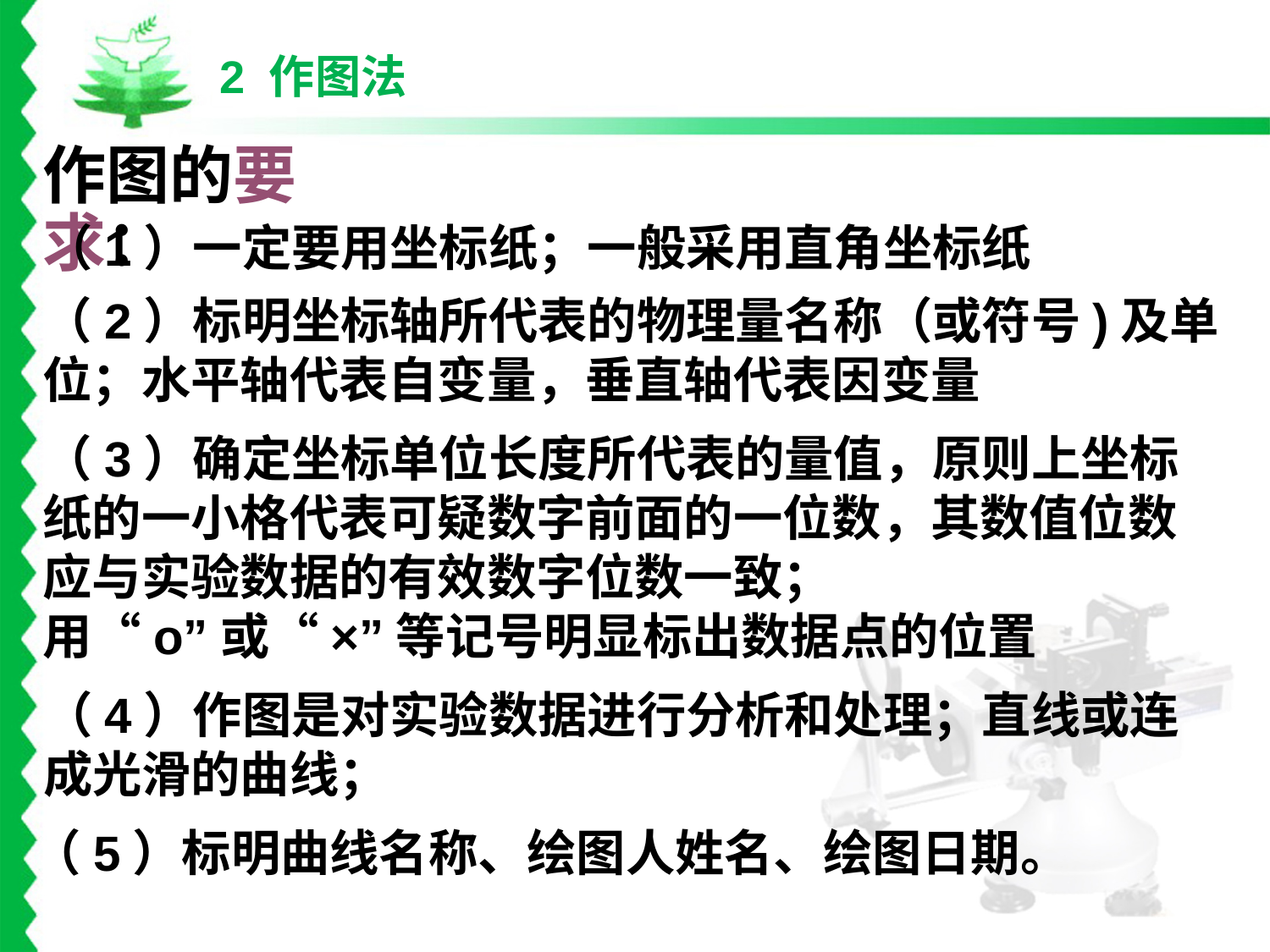

2 作图法
作图的要求：
（1）一定要用坐标纸；一般采用直角坐标纸
（2）标明坐标轴所代表的物理量名称（或符号)及单位；水平轴代表自变量，垂直轴代表因变量
（3）确定坐标单位长度所代表的量值，原则上坐标纸的一小格代表可疑数字前面的一位数，其数值位数应与实验数据的有效数字位数一致；用“o”或“×”等记号明显标出数据点的位置
（4）作图是对实验数据进行分析和处理；直线或连成光滑的曲线；
（5）标明曲线名称、绘图人姓名、绘图日期。